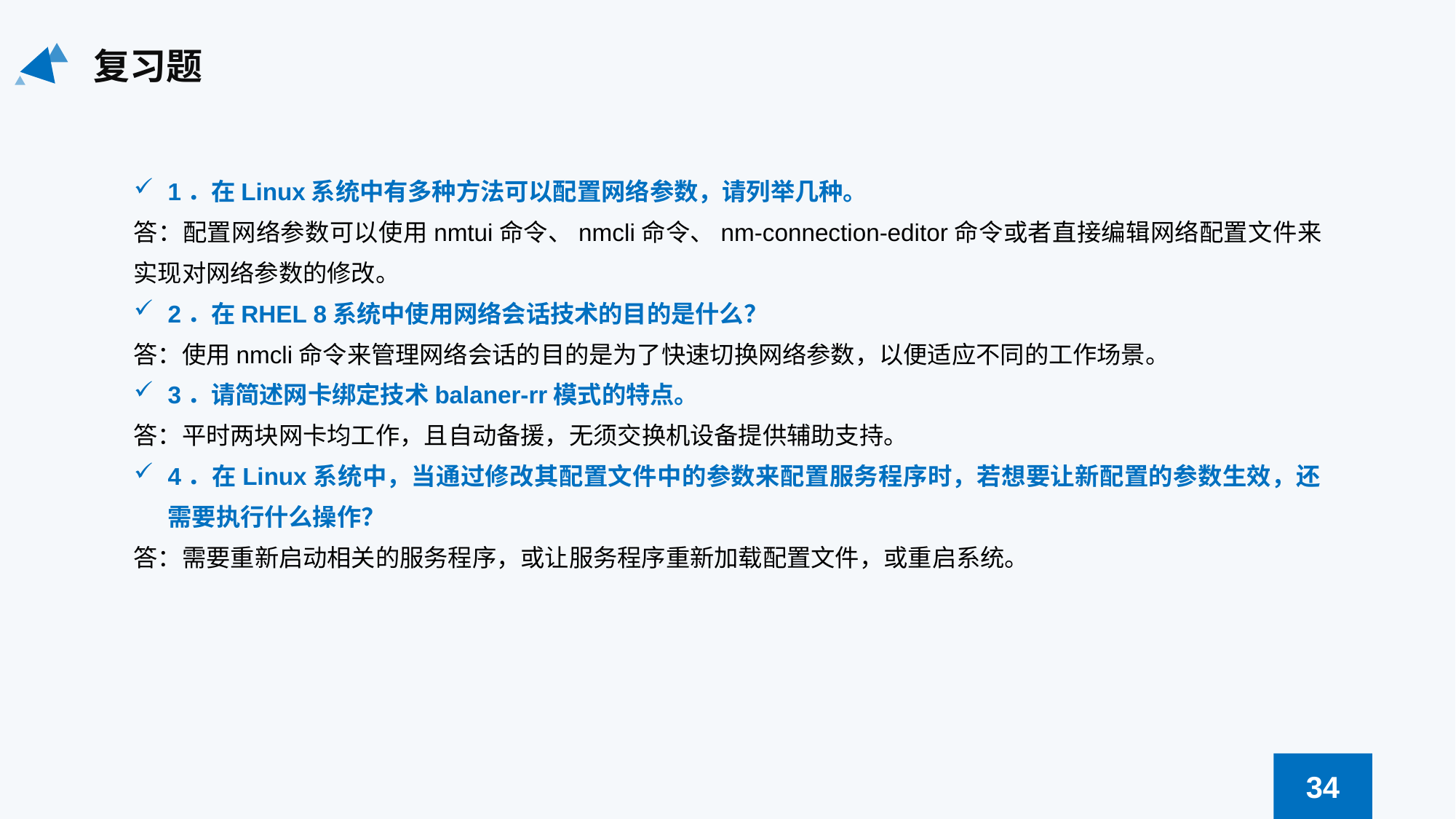

复习题

1．在Linux系统中有多种方法可以配置网络参数，请列举几种。
答：配置网络参数可以使用nmtui命令、nmcli命令、nm-connection-editor命令或者直接编辑网络配置文件来实现对网络参数的修改。
2．在RHEL 8系统中使用网络会话技术的目的是什么？
答：使用nmcli命令来管理网络会话的目的是为了快速切换网络参数，以便适应不同的工作场景。
3．请简述网卡绑定技术balaner-rr模式的特点。
答：平时两块网卡均工作，且自动备援，无须交换机设备提供辅助支持。
4．在Linux系统中，当通过修改其配置文件中的参数来配置服务程序时，若想要让新配置的参数生效，还需要执行什么操作？
答：需要重新启动相关的服务程序，或让服务程序重新加载配置文件，或重启系统。

34